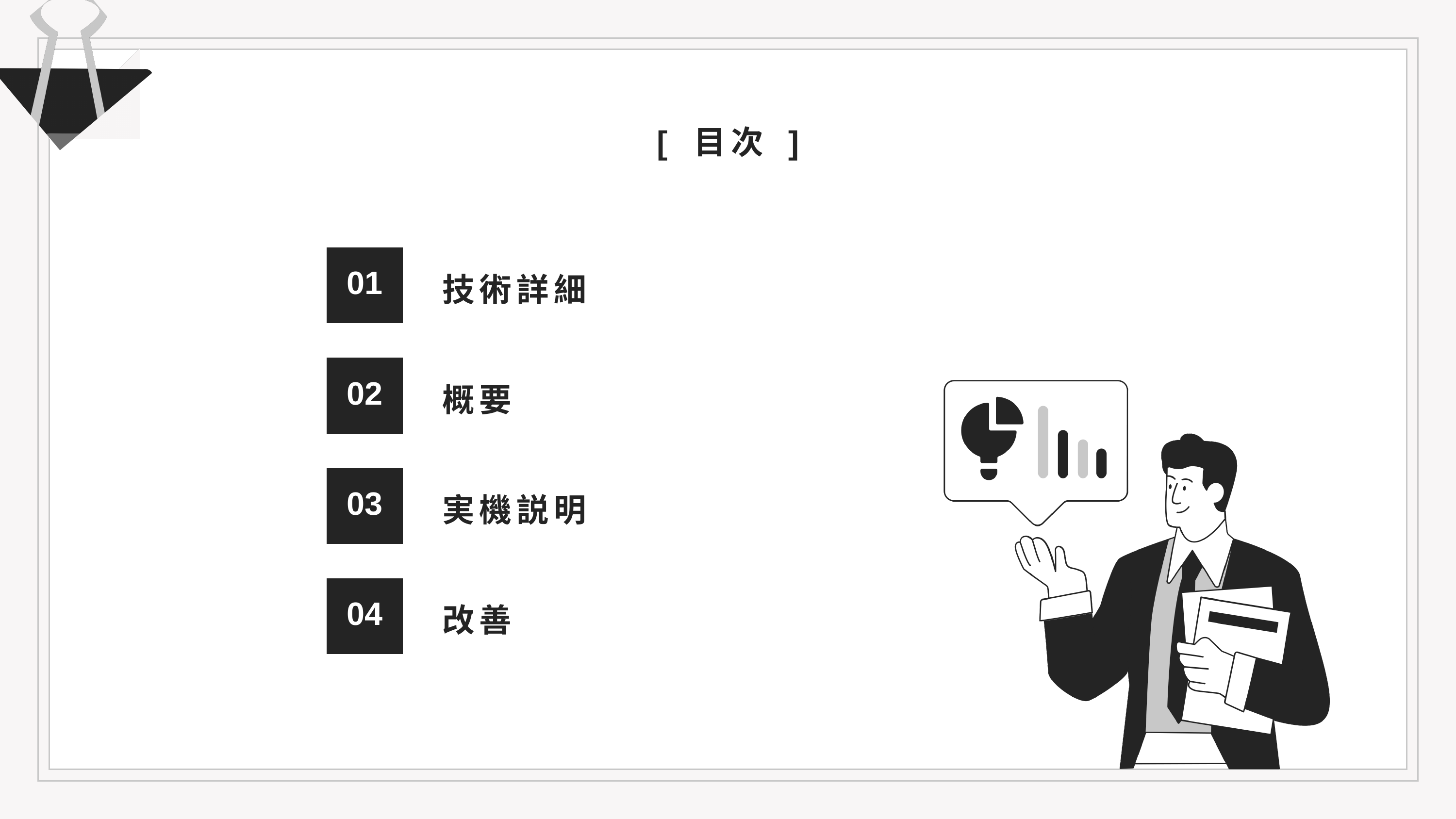

[ 目次 ]

技術詳細
01

概要
02

実機説明
03

改善
04